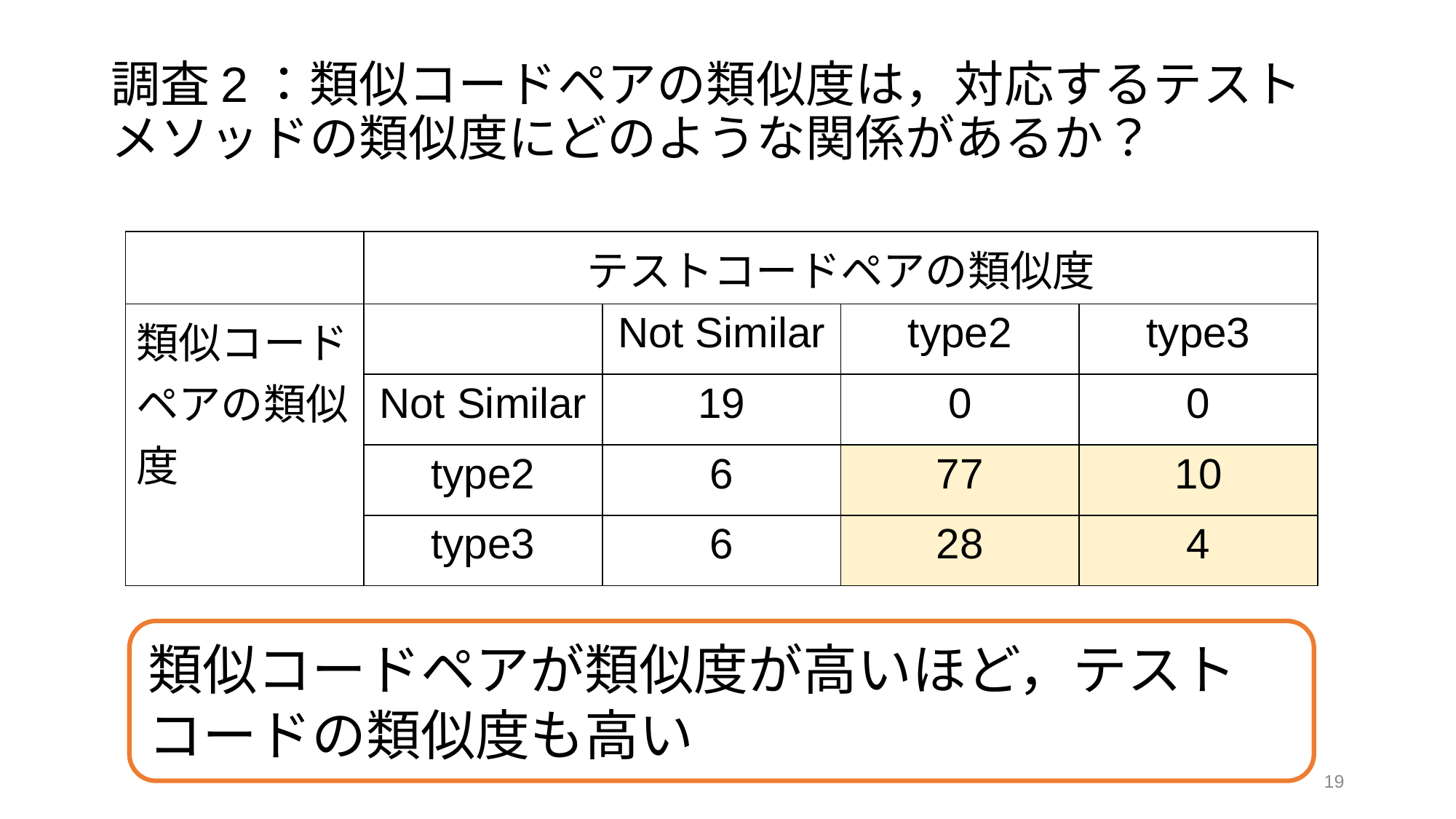

# 調査2：類似コードペアの類似度は，対応するテストメソッドの類似度にどのような関係があるか？
|  | テストコードペアの類似度 |  |  |  |
| --- | --- | --- | --- | --- |
| 類似コードペアの類似度 |  | Not Similar | type2 | type3 |
|  | Not Similar | 19 | 0 | 0 |
|  | type2 | 6 | 77 | 10 |
|  | type3 | 6 | 28 | 4 |
類似コードペアが類似度が高いほど，テストコードの類似度も高い
19